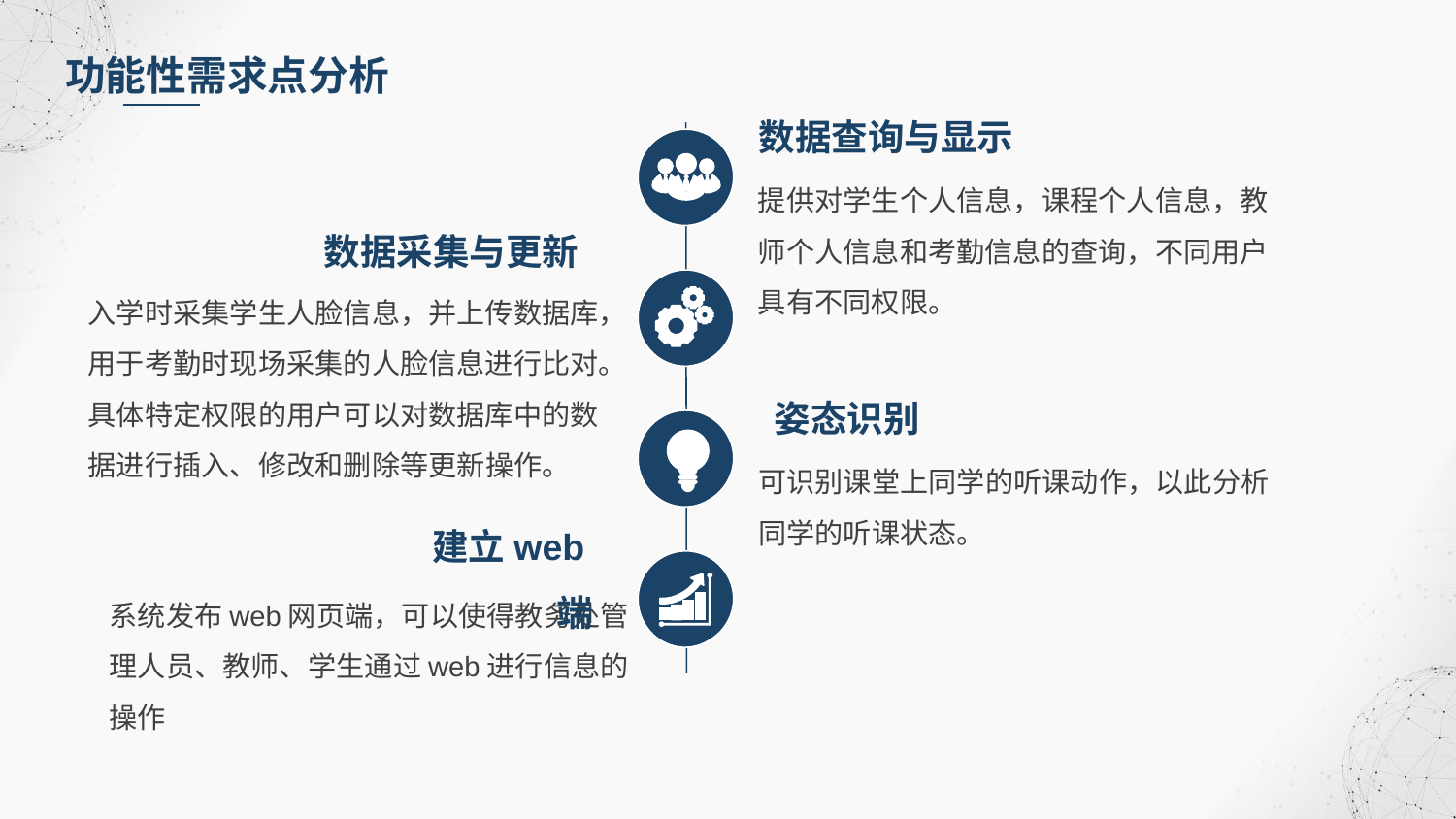

功能性需求点分析
数据查询与显示
提供对学生个人信息，课程个人信息，教师个人信息和考勤信息的查询，不同用户具有不同权限。

数据采集与更新
入学时采集学生人脸信息，并上传数据库，用于考勤时现场采集的人脸信息进行比对。
具体特定权限的用户可以对数据库中的数据进行插入、修改和删除等更新操作。

姿态识别
可识别课堂上同学的听课动作，以此分析同学的听课状态。

建立web端
系统发布web网页端，可以使得教务处管理人员、教师、学生通过web进行信息的操作